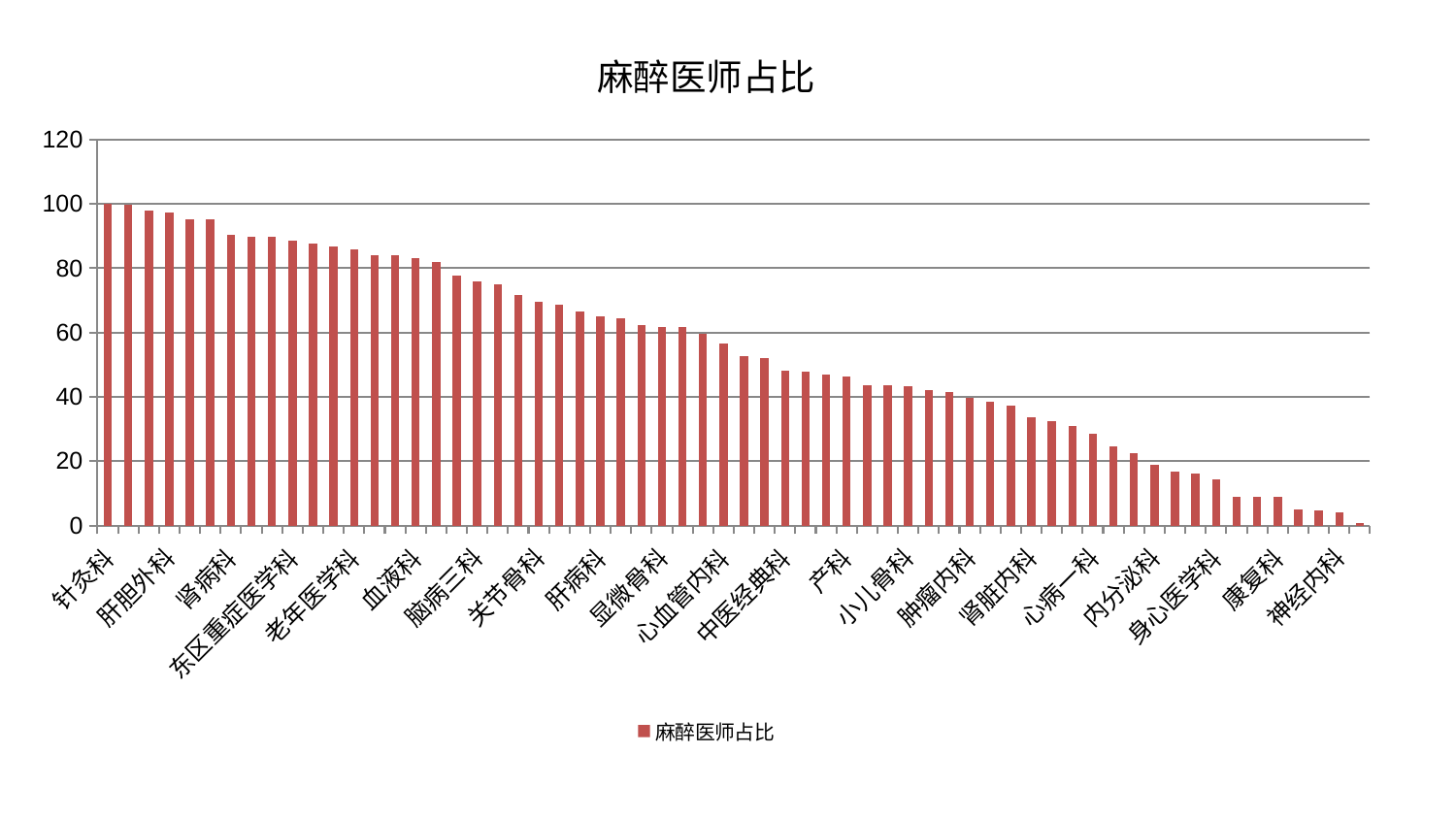

### Chart: 麻醉医师占比

| Category | 麻醉医师占比 |
|---|---|
| 针灸科 | 100.0 |
| 乳腺甲状腺外科 | 99.73964419670449 |
| 西区重症医学科 | 98.04315193555024 |
| 肝胆外科 | 97.28265333464529 |
| 妇二科 | 95.20056031229963 |
| 骨科 | 95.07763017740643 |
| 肾病科 | 90.44574031609594 |
| 皮肤科 | 89.76092322639268 |
| 胸外科 | 89.68539855946042 |
| 东区重症医学科 | 88.69711856371904 |
| 创伤骨科 | 87.81943212368914 |
| 眼科 | 86.64256712155218 |
| 老年医学科 | 86.01689485264676 |
| 心病二科 | 84.1732304392954 |
| 脾胃病科 | 84.0989671621687 |
| 血液科 | 83.02025243787708 |
| 微创骨科 | 81.93169069208535 |
| 妇科 | 77.66811220573234 |
| 脑病三科 | 76.0545840518125 |
| 重症医学科 | 75.10315348421734 |
| 消化内科 | 71.58796318596208 |
| 关节骨科 | 69.59371606783161 |
| 呼吸内科 | 68.77561893621422 |
| 心病三科 | 66.64191537083886 |
| 肝病科 | 65.09675787856801 |
| 肛肠科 | 64.33796055138663 |
| 东区肾病科 | 62.222260392979486 |
| 显微骨科 | 61.7899184869061 |
| 妇科妇二科合并 | 61.66445819914936 |
| 运动损伤骨科 | 59.64850035283524 |
| 心血管内科 | 56.67430409947509 |
| 心病四科 | 52.64868132881029 |
| 小儿推拿科 | 52.12022819338022 |
| 中医经典科 | 48.15721603763393 |
| 普通外科 | 47.95600140105579 |
| 周围血管科 | 46.79683514570556 |
| 产科 | 46.48874487456699 |
| 推拿科 | 43.52901914104513 |
| 脊柱骨科 | 43.479750112610176 |
| 小儿骨科 | 43.222707665195756 |
| 脑病一科 | 42.13955051000375 |
| 综合内科 | 41.42506044073762 |
| 肿瘤内科 | 39.7127759700139 |
| 儿科 | 38.33565240710579 |
| 泌尿外科 | 37.190942126452235 |
| 肾脏内科 | 33.72549898378981 |
| 口腔科 | 32.41759279007571 |
| 脑病二科 | 30.884086916456752 |
| 心病一科 | 28.51971575550857 |
| 治未病中心 | 24.66570601697779 |
| 风湿病科 | 22.51635574490728 |
| 内分泌科 | 18.995624760258973 |
| 脾胃科消化科合并 | 16.818075131046893 |
| 男科 | 16.099679263919 |
| 身心医学科 | 14.421402429219224 |
| 医院 | 8.974361431994115 |
| 神经外科 | 8.87177789264486 |
| 康复科 | 8.846655709993032 |
| 耳鼻喉科 | 5.006217848202727 |
| 美容皮肤科 | 4.6837248919259205 |
| 神经内科 | 4.01676739988476 |
| 中医外治中心 | 0.8878397469029212 |
175